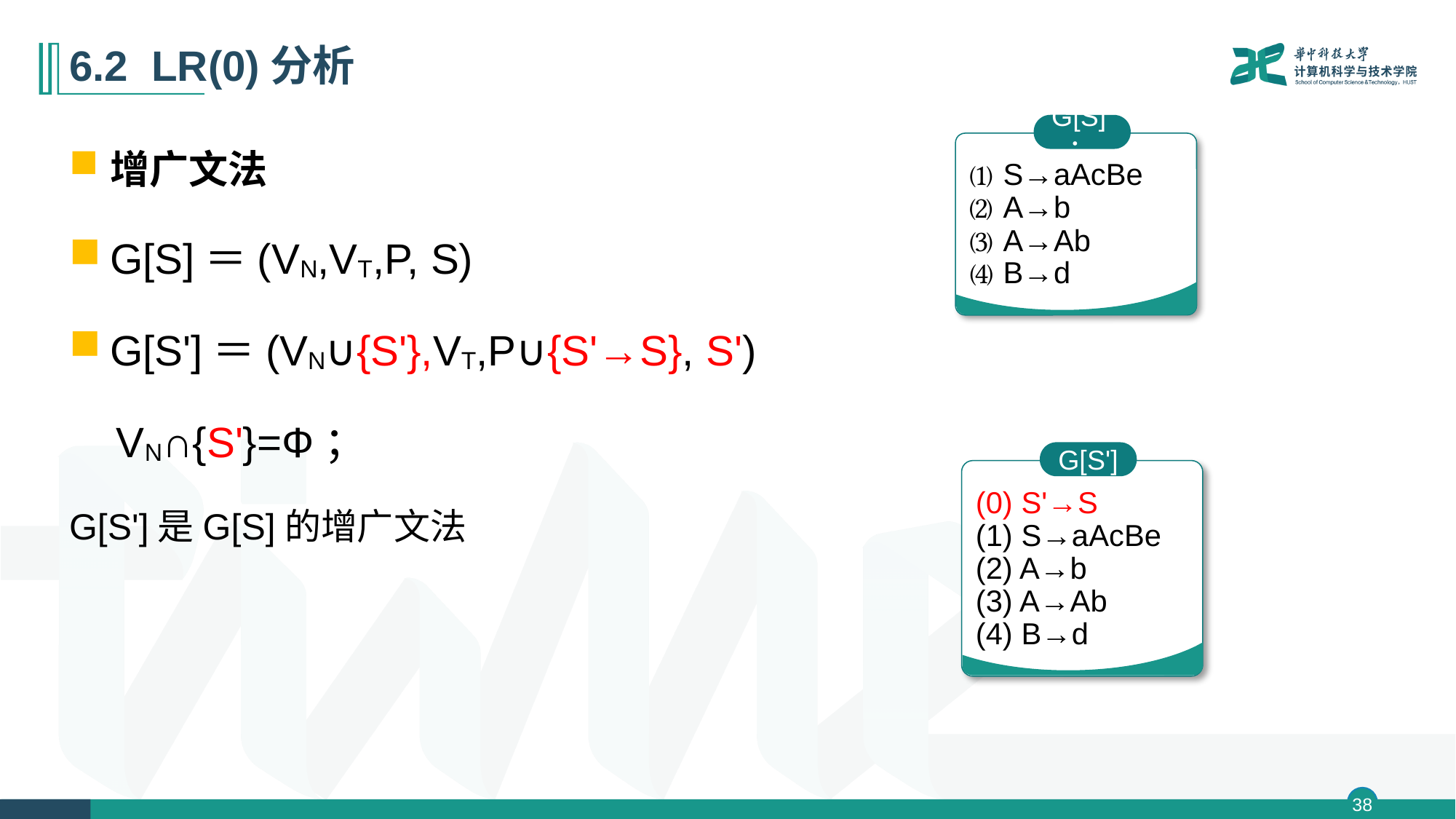

# 6.2  LR(0)分析
增广文法
G[S]＝(VN,VT,P, S)
G[S']＝(VN∪{S'},VT,P∪{S'→S}, S')
    VN∩{S'}=Ф；
G[S']是G[S]的增广文法
G[S]：

⑴ S→aAcBe
⑵ A→b
⑶ A→Ab
⑷ B→d

G[S']

(0) S'→S
(1) S→aAcBe
(2) A→b
(3) A→Ab
(4) B→d